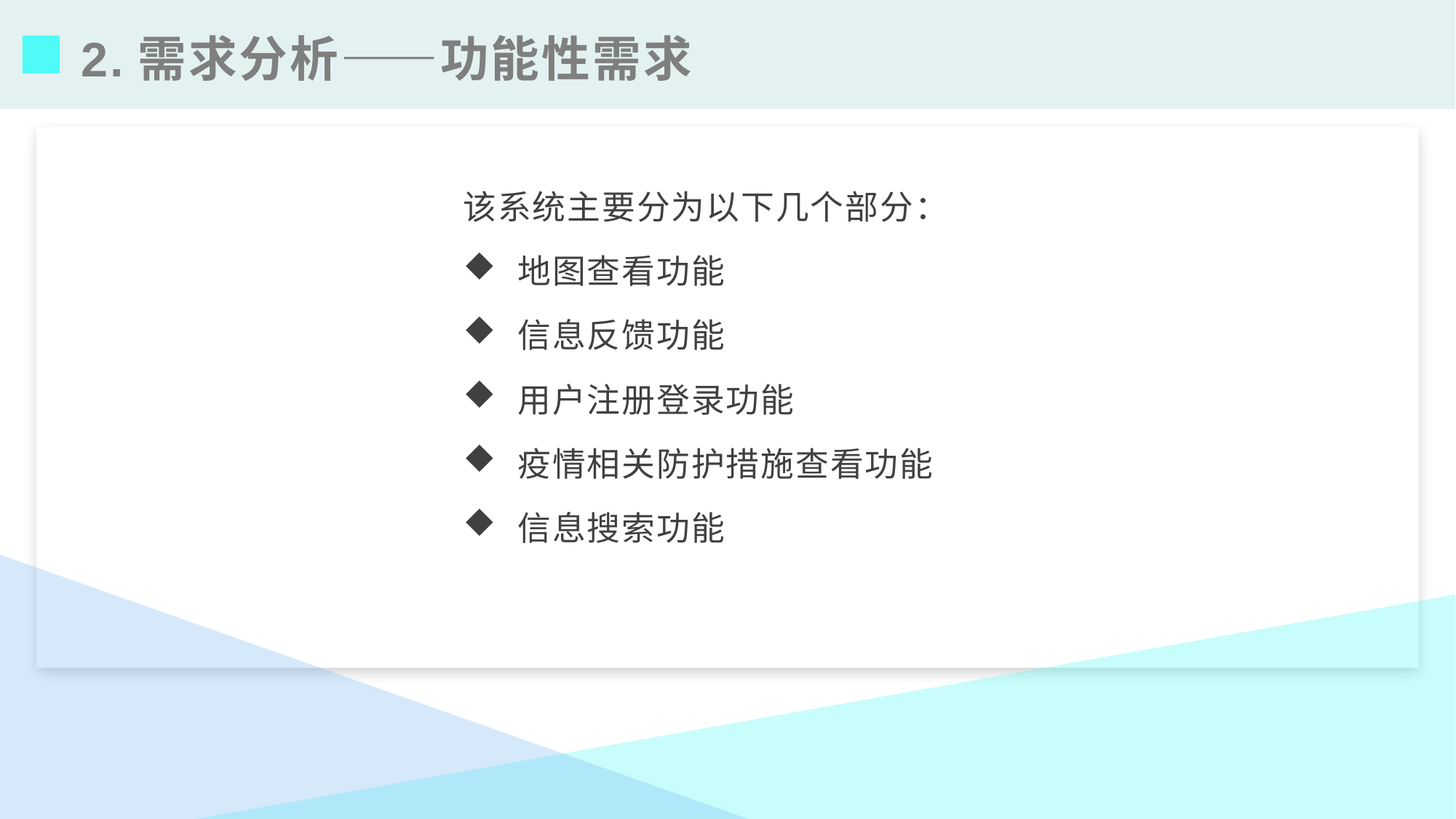

2.需求分析——功能性需求

该系统主要分为以下几个部分：
地图查看功能
信息反馈功能
用户注册登录功能
疫情相关防护措施查看功能
信息搜索功能